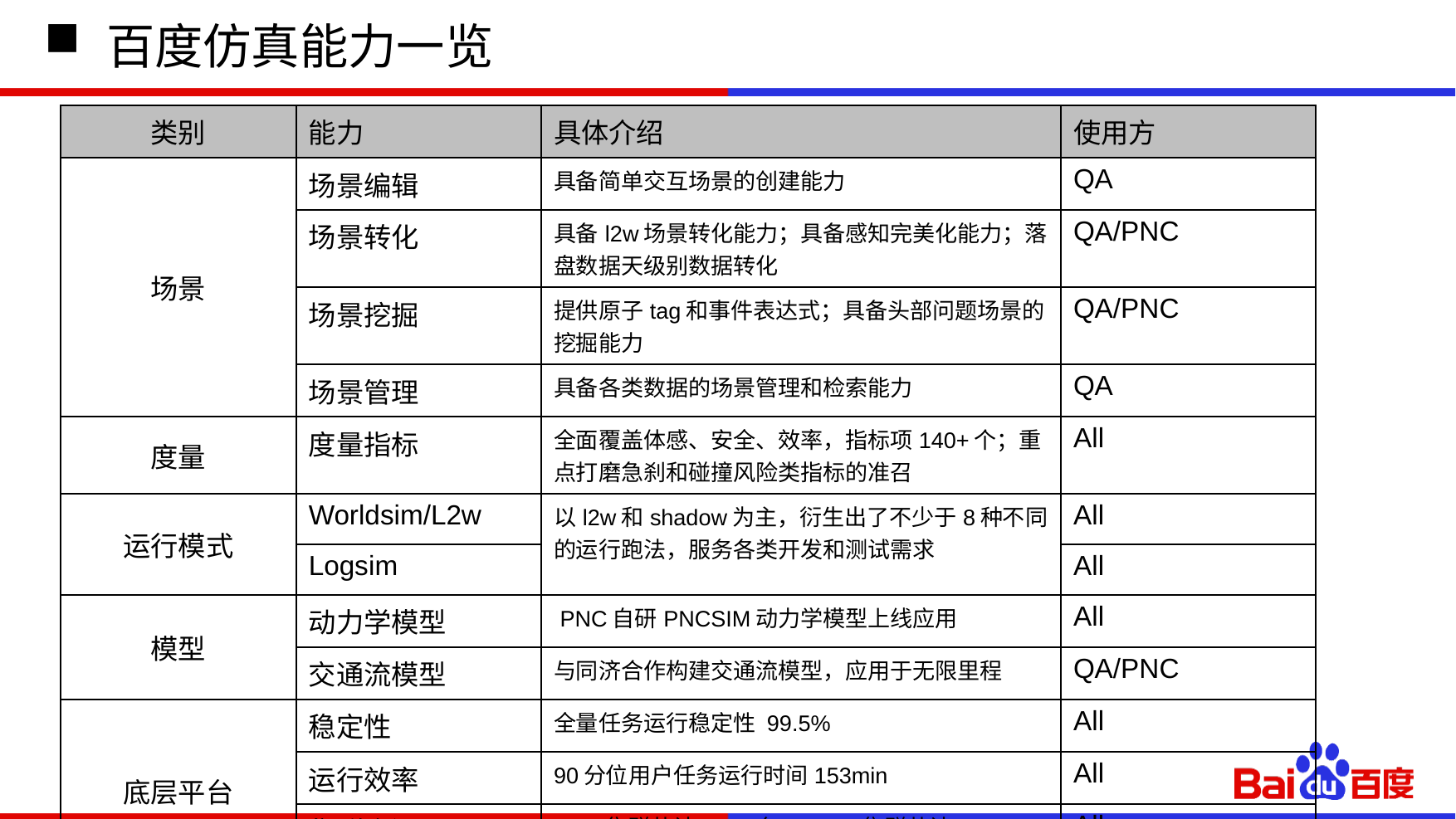

# 百度仿真能力一览
| 类别 | 能力 | 具体介绍 | 使用方 |
| --- | --- | --- | --- |
| 场景 | 场景编辑 | 具备简单交互场景的创建能力 | QA |
|  | 场景转化 | 具备l2w场景转化能力；具备感知完美化能力；落盘数据天级别数据转化 | QA/PNC |
|  | 场景挖掘 | 提供原子tag和事件表达式；具备头部问题场景的挖掘能力 | QA/PNC |
|  | 场景管理 | 具备各类数据的场景管理和检索能力 | QA |
| 度量 | 度量指标 | 全面覆盖体感、安全、效率，指标项140+个；重点打磨急刹和碰撞风险类指标的准召 | All |
| 运行模式 | Worldsim/L2w | 以l2w和shadow为主，衍生出了不少于8种不同的运行跑法，服务各类开发和测试需求 | All |
|  | Logsim |  | All |
| 模型 | 动力学模型 | PNC自研PNCSIM动力学模型上线应用 | All |
|  | 交通流模型 | 与同济合作构建交通流模型，应用于无限里程 | QA/PNC |
| 底层平台 | 稳定性 | 全量任务运行稳定性 99.5% | All |
|  | 运行效率 | 90分位用户任务运行时间153min | All |
|  | 集群资源 | CPU集群共计2400台；GPU集群共计170 P4卡 | All |